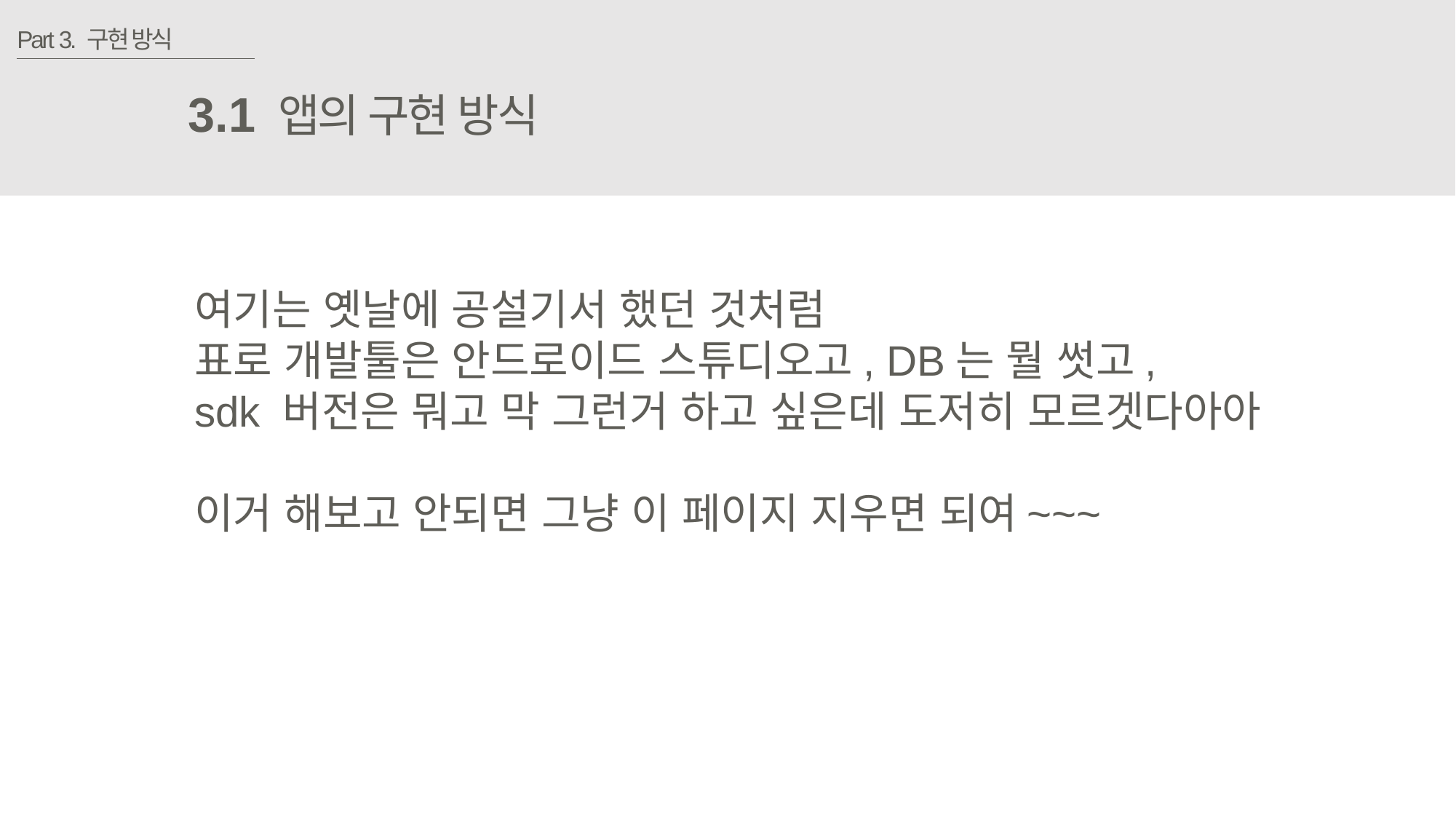

Part 3. 구현 방식
3.1
앱의 구현 방식
여기는 옛날에 공설기서 했던 것처럼
표로 개발툴은 안드로이드 스튜디오고, DB는 뭘 썻고,
sdk 버전은 뭐고 막 그런거 하고 싶은데 도저히 모르겟다아아

이거 해보고 안되면 그냥 이 페이지 지우면 되여~~~